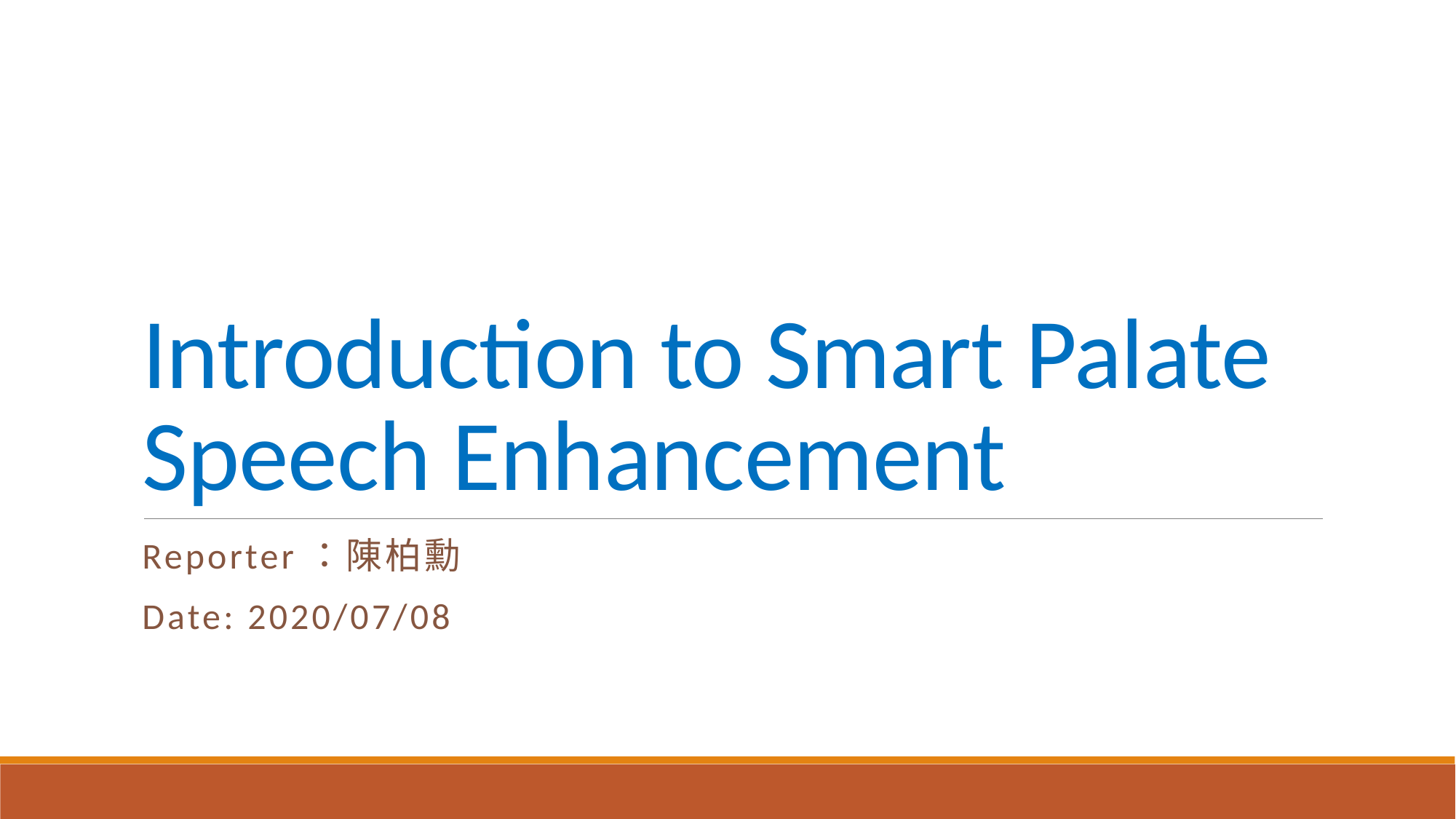

# Introduction to Smart Palate Speech Enhancement
Reporter：陳柏勳
Date: 2020/07/08